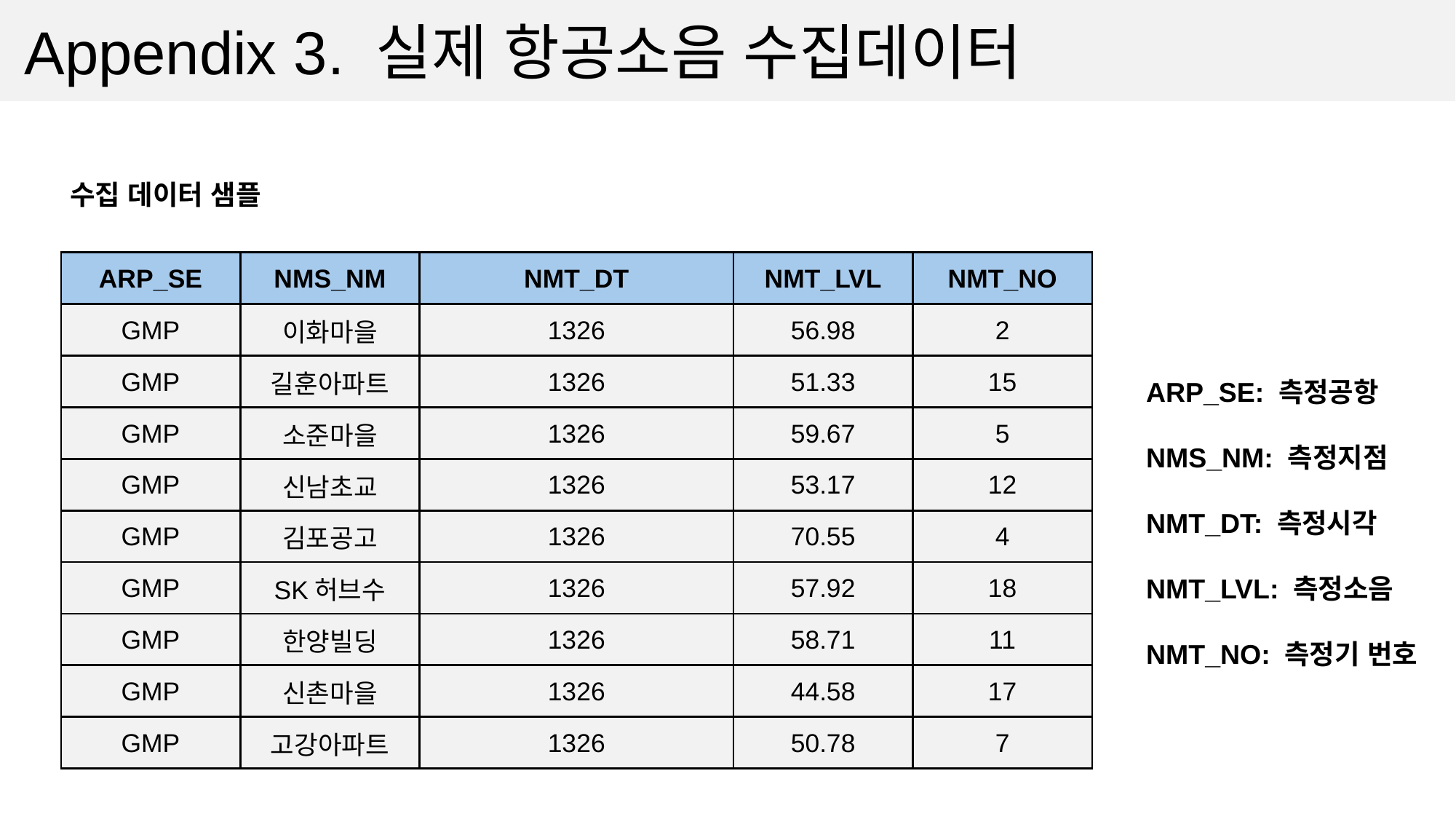

Appendix 3. 실제 항공소음 수집데이터
수집 데이터 샘플
| ARP\_SE | NMS\_NM | NMT\_DT | NMT\_LVL | NMT\_NO |
| --- | --- | --- | --- | --- |
| GMP | 이화마을 | 1326 | 56.98 | 2 |
| GMP | 길훈아파트 | 1326 | 51.33 | 15 |
| GMP | 소준마을 | 1326 | 59.67 | 5 |
| GMP | 신남초교 | 1326 | 53.17 | 12 |
| GMP | 김포공고 | 1326 | 70.55 | 4 |
| GMP | SK허브수 | 1326 | 57.92 | 18 |
| GMP | 한양빌딩 | 1326 | 58.71 | 11 |
| GMP | 신촌마을 | 1326 | 44.58 | 17 |
| GMP | 고강아파트 | 1326 | 50.78 | 7 |
ARP_SE: 측정공항
NMS_NM: 측정지점
NMT_DT: 측정시각
NMT_LVL: 측정소음
NMT_NO: 측정기 번호